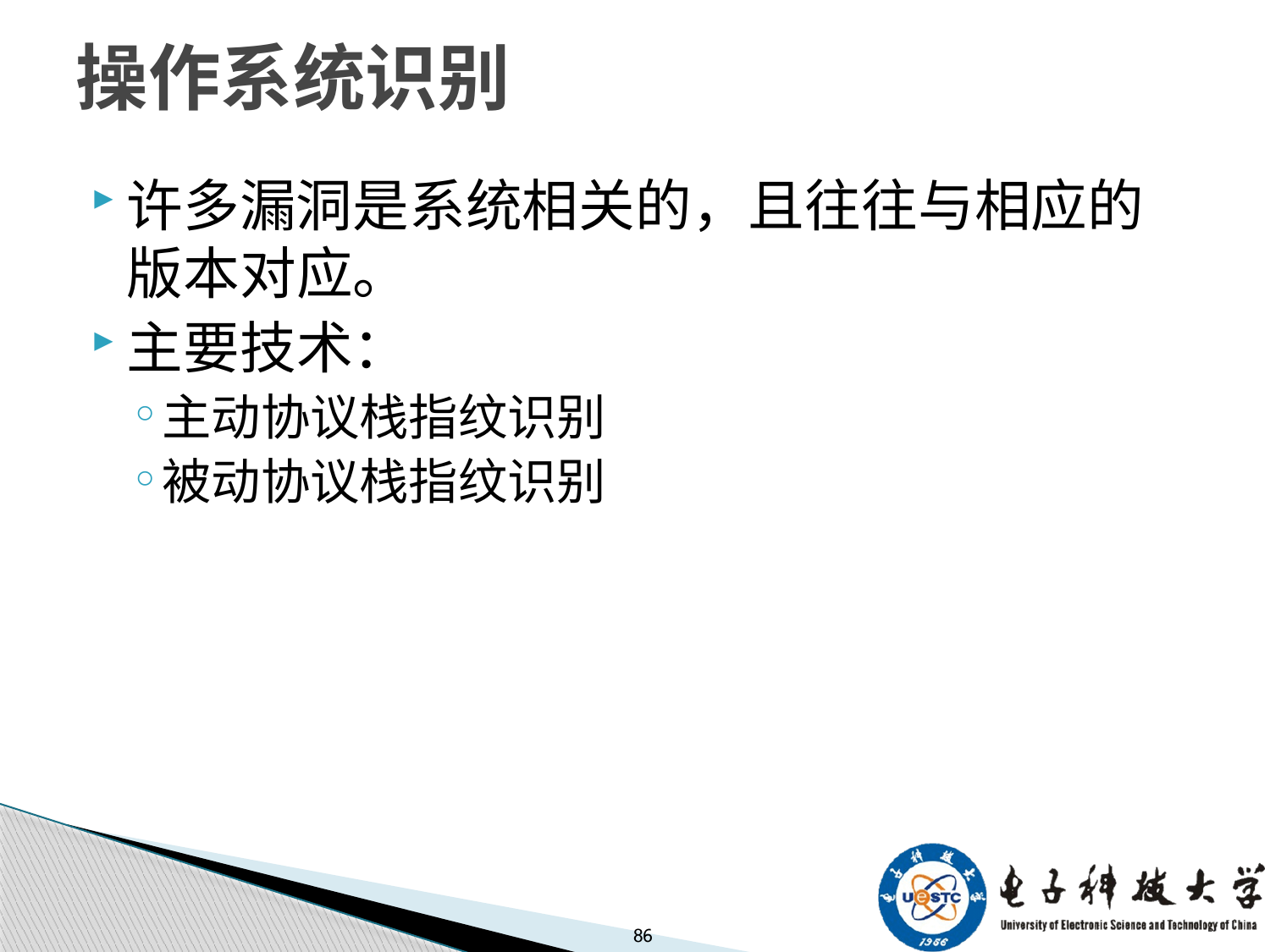

# 操作系统识别
许多漏洞是系统相关的，且往往与相应的版本对应。
主要技术：
主动协议栈指纹识别
被动协议栈指纹识别
86